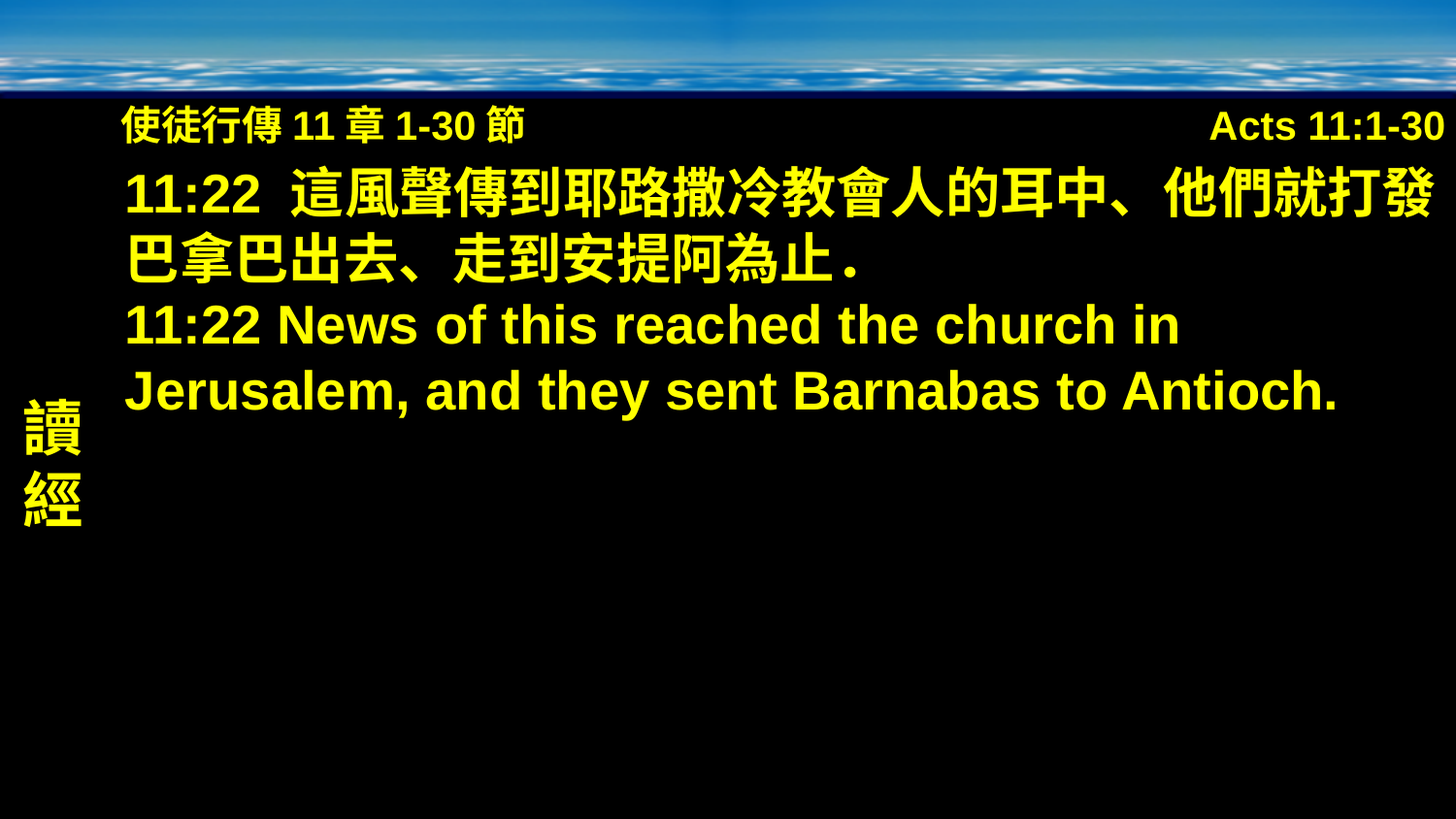

使徒行傳11章1-30節
Acts 11:1-30
讀經
11:22 這風聲傳到耶路撒冷教會人的耳中、他們就打發巴拿巴出去、走到安提阿為止．
11:22 News of this reached the church in Jerusalem, and they sent Barnabas to Antioch.